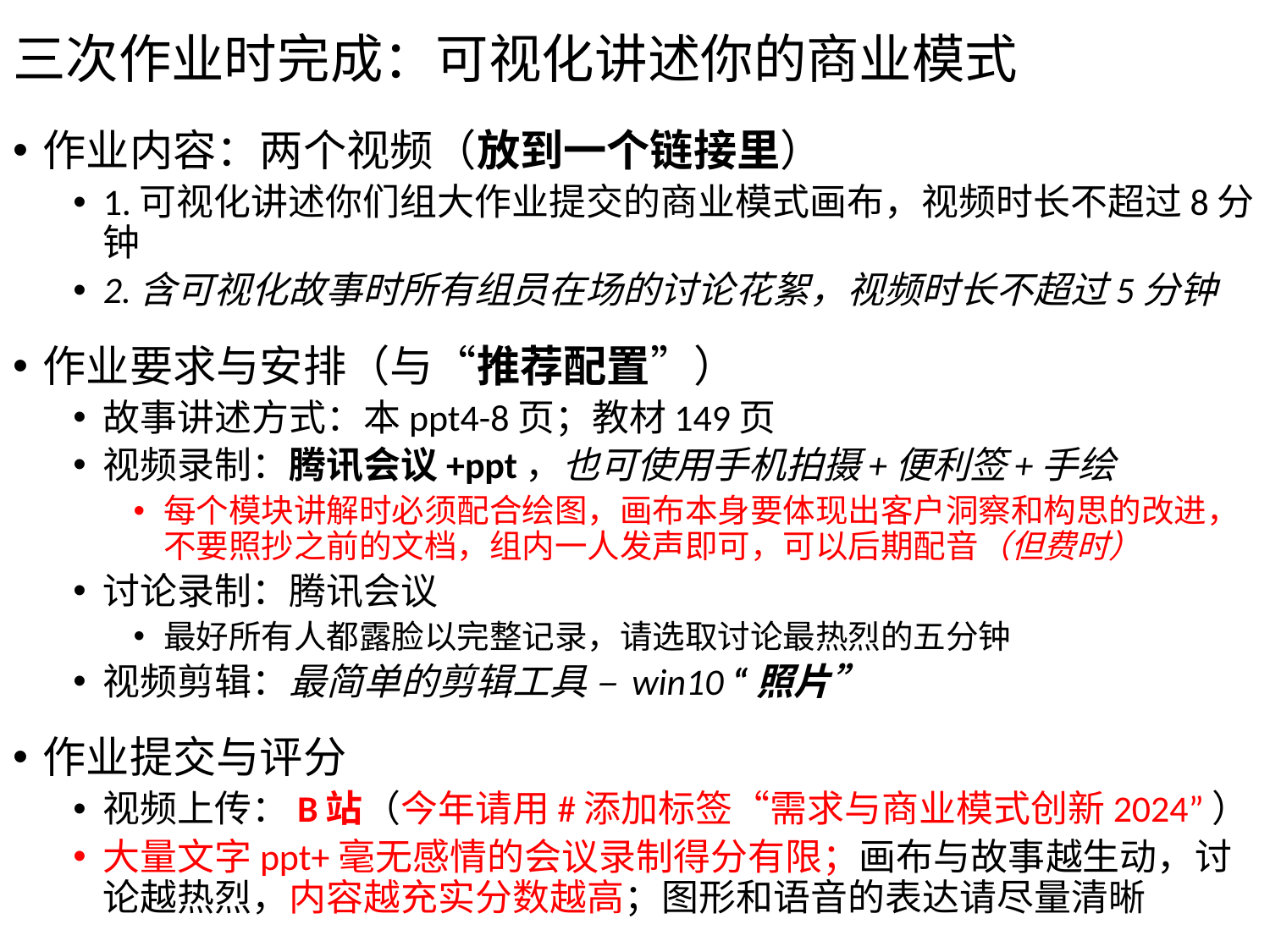

# 三次作业时完成：可视化讲述你的商业模式
作业内容：两个视频（放到一个链接里）
1.可视化讲述你们组大作业提交的商业模式画布，视频时长不超过8分钟
2.含可视化故事时所有组员在场的讨论花絮，视频时长不超过5分钟

作业要求与安排（与“推荐配置”）
故事讲述方式：本ppt4-8页；教材149页
视频录制：腾讯会议+ppt，也可使用手机拍摄+便利签+手绘
每个模块讲解时必须配合绘图，画布本身要体现出客户洞察和构思的改进，不要照抄之前的文档，组内一人发声即可，可以后期配音（但费时）
讨论录制：腾讯会议
最好所有人都露脸以完整记录，请选取讨论最热烈的五分钟
视频剪辑：最简单的剪辑工具 – win10 “照片”

作业提交与评分
视频上传：B站（今年请用#添加标签“需求与商业模式创新2024”）
大量文字ppt+毫无感情的会议录制得分有限；画布与故事越生动，讨论越热烈，内容越充实分数越高；图形和语音的表达请尽量清晰